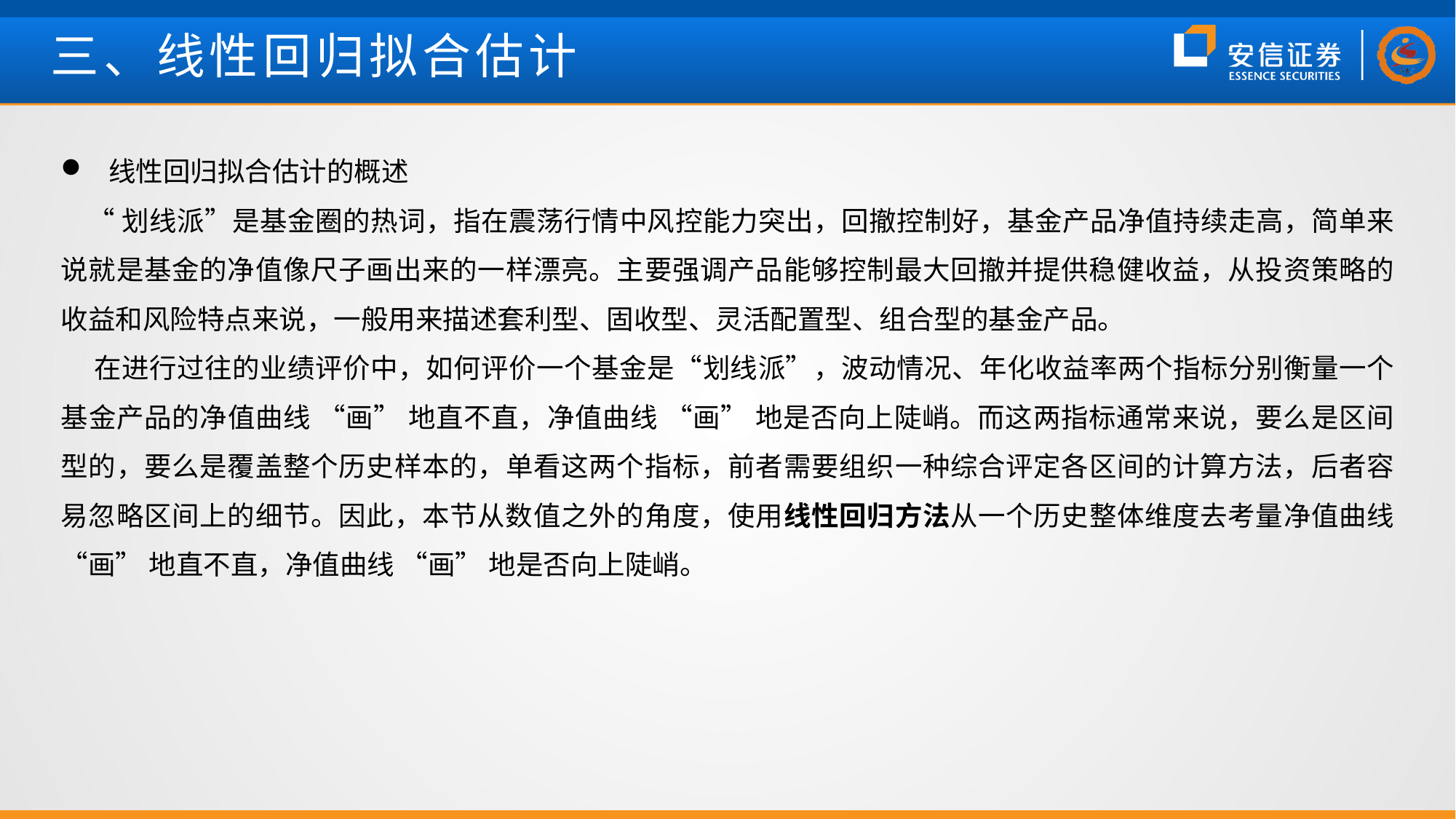

# 三、线性回归拟合估计
线性回归拟合估计的概述
    “划线派”是基金圈的热词，指在震荡行情中风控能力突出，回撤控制好，基金产品净值持续走高，简单来说就是基金的净值像尺子画出来的一样漂亮。主要强调产品能够控制最大回撤并提供稳健收益，从投资策略的收益和风险特点来说，一般用来描述套利型、固收型、灵活配置型、组合型的基金产品。
    在进行过往的业绩评价中，如何评价一个基金是“划线派”，波动情况、年化收益率两个指标分别衡量一个基金产品的净值曲线 “画” 地直不直，净值曲线 “画” 地是否向上陡峭。而这两指标通常来说，要么是区间型的，要么是覆盖整个历史样本的，单看这两个指标，前者需要组织一种综合评定各区间的计算方法，后者容易忽略区间上的细节。因此，本节从数值之外的角度，使用线性回归方法从一个历史整体维度去考量净值曲线 “画” 地直不直，净值曲线 “画” 地是否向上陡峭。